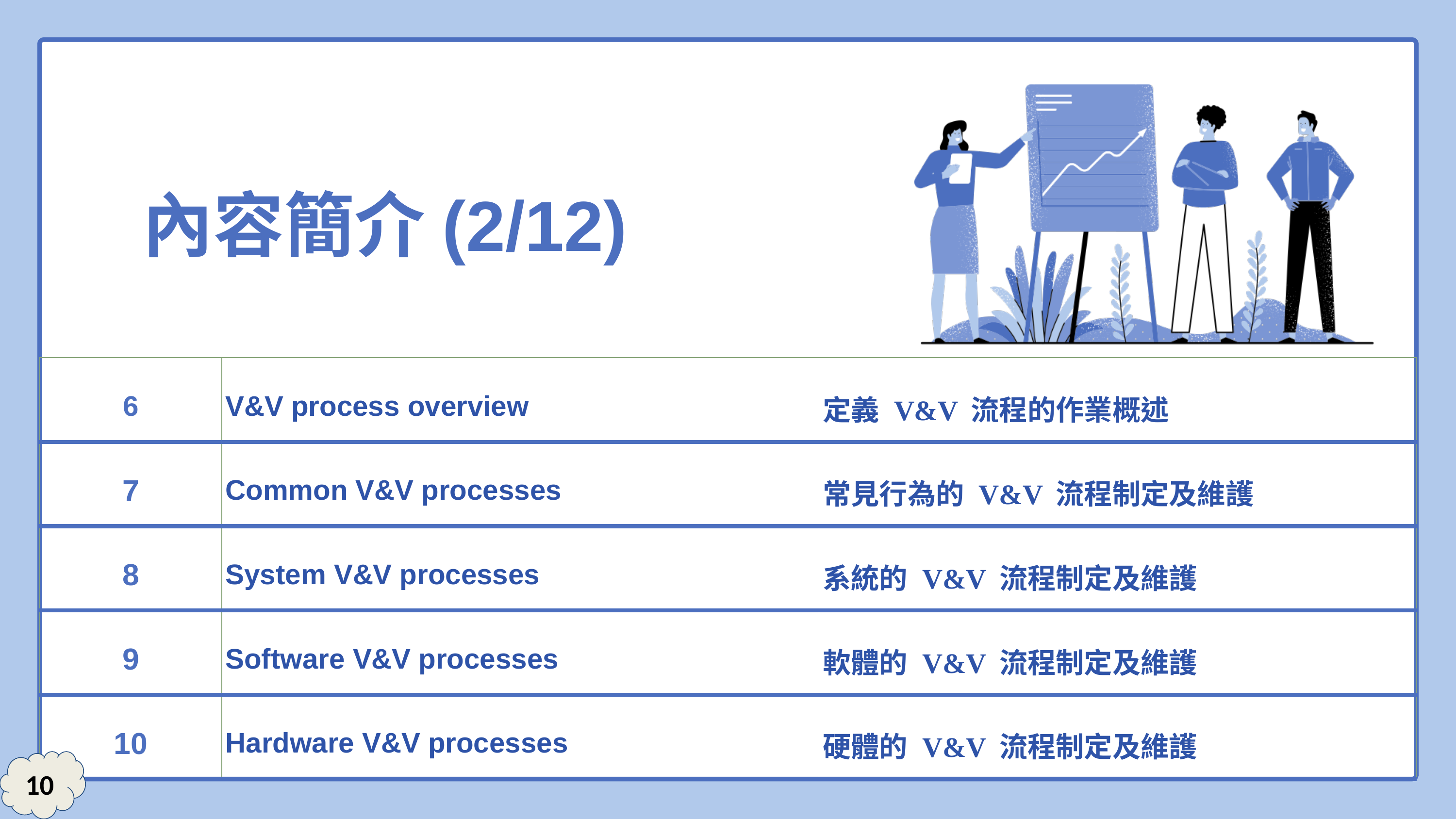

內容簡介(2/12)
| 6 | V&V process overview | 定義 V&V 流程的作業概述 |
| --- | --- | --- |
| 7 | Common V&V processes | 常見行為的 V&V 流程制定及維護 |
| 8 | System V&V processes | 系統的 V&V 流程制定及維護 |
| 9 | Software V&V processes | 軟體的 V&V 流程制定及維護 |
| 10 | Hardware V&V processes | 硬體的 V&V 流程制定及維護 |
10